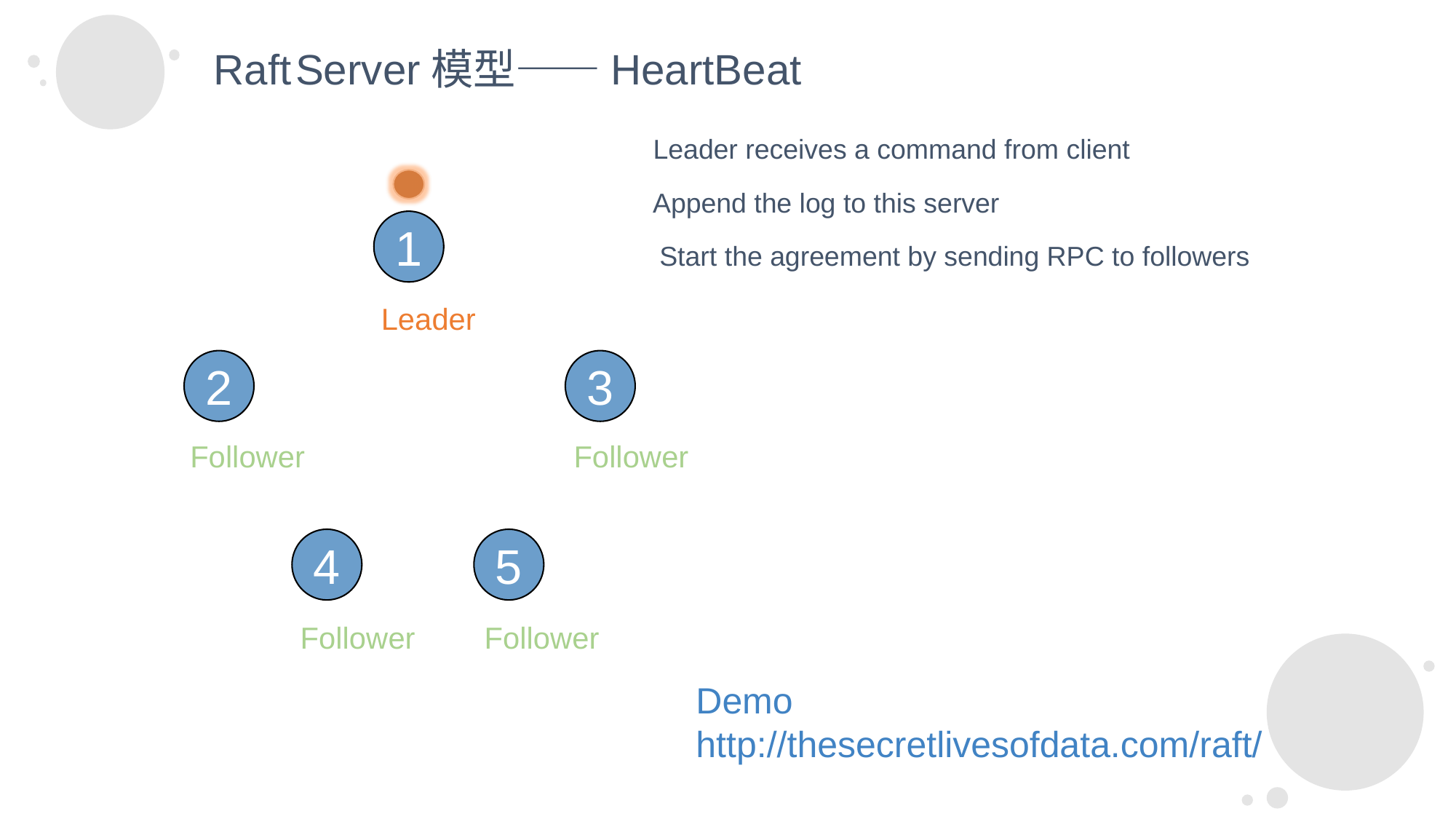

Raft Server模型——HeartBeat
Leader receives a command from client

Append the log to this server
1
Start the agreement by sending RPC to followers
Leader
2
3
Follower
Follower
4
5
Follower
Follower

Demo
http://thesecretlivesofdata.com/raft/